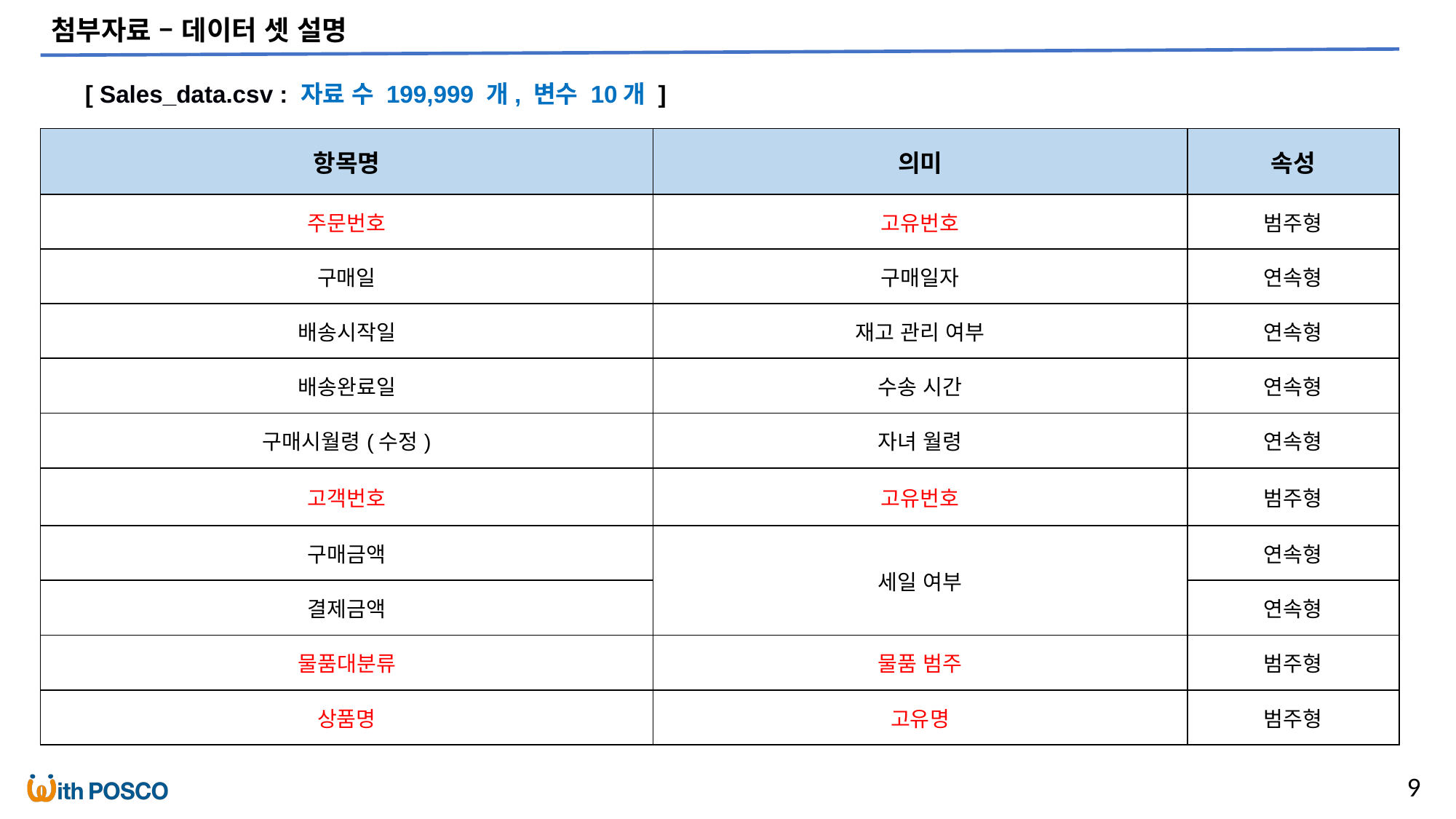

첨부자료 – 데이터 셋 설명

[ Sales_data.csv : 자료 수 199,999 개, 변수 10개 ]
| 항목명 | 의미 | 속성 |
| --- | --- | --- |
| 주문번호 | 고유번호 | 범주형 |
| 구매일 | 구매일자 | 연속형 |
| 배송시작일 | 재고 관리 여부 | 연속형 |
| 배송완료일 | 수송 시간 | 연속형 |
| 구매시월령(수정) | 자녀 월령 | 연속형 |
| 고객번호 | 고유번호 | 범주형 |
| 구매금액 | 세일 여부 | 연속형 |
| 결제금액 | 세일 여부 | 연속형 |
| 물품대분류 | 물품 범주 | 범주형 |
| 상품명 | 고유명 | 범주형 |
9